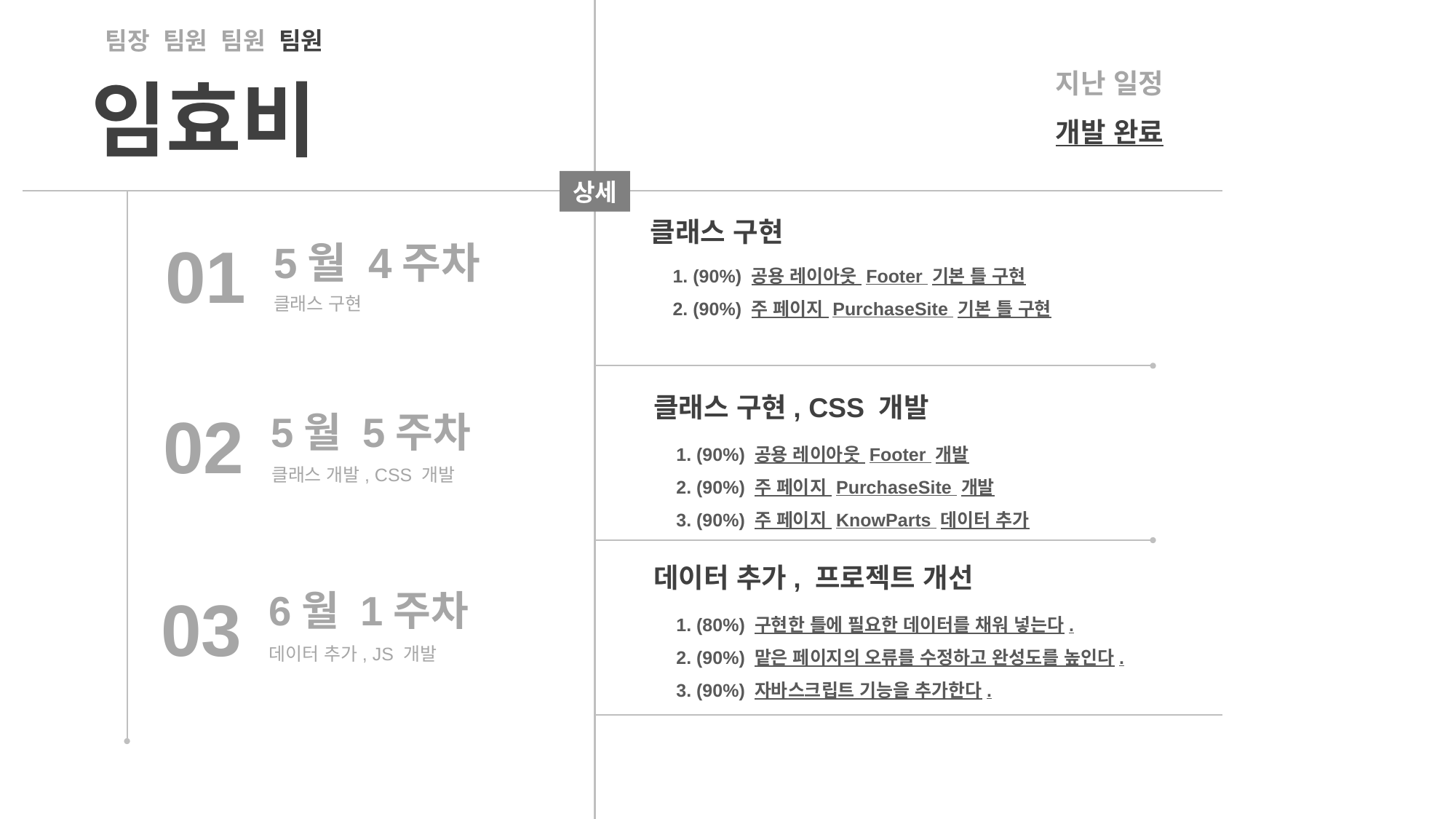

팀장  팀원  팀원  팀원
지난 일정
개발 완료
임효비
상세
클래스 구현
01
5월 4주차
클래스 구현
1. (90%) 공용 레이아웃 Footer 기본 틀 구현
2. (90%) 주 페이지 PurchaseSite 기본 틀 구현
클래스 구현, CSS 개발
02
5월 5주차
클래스 개발, CSS 개발
1. (90%) 공용 레이아웃 Footer 개발
2. (90%) 주 페이지 PurchaseSite 개발
3. (90%) 주 페이지 KnowParts 데이터 추가
데이터 추가, 프로젝트 개선
03
6월 1주차
데이터 추가, JS 개발
1. (80%) 구현한 틀에 필요한 데이터를 채워 넣는다.
2. (90%) 맡은 페이지의 오류를 수정하고 완성도를 높인다.
3. (90%) 자바스크립트 기능을 추가한다.